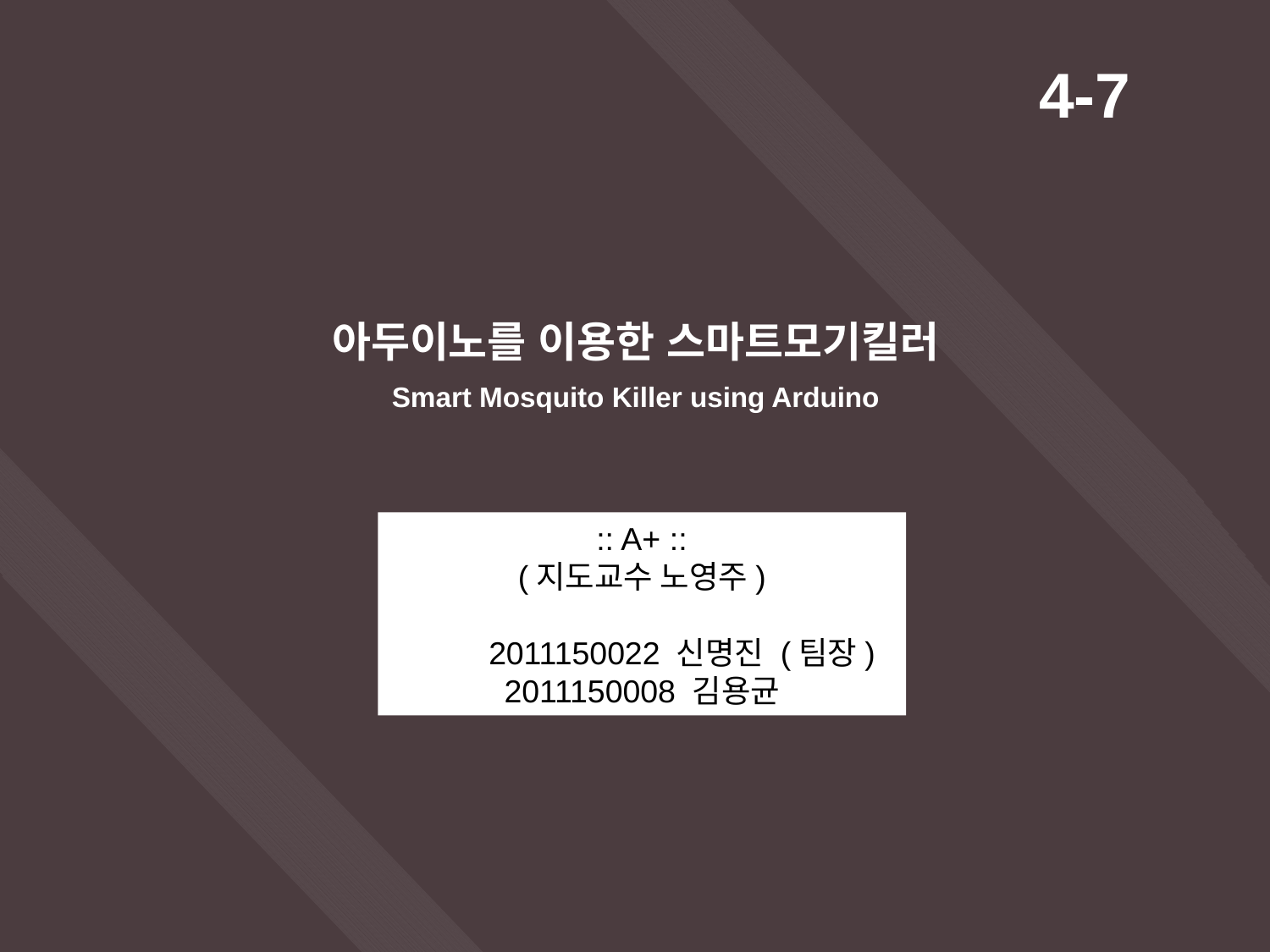

4-7
아두이노를 이용한 스마트모기킬러
Smart Mosquito Killer using Arduino
:: A+ ::
(지도교수 노영주)

         2011150022 신명진 (팀장)
2011150008 김용균